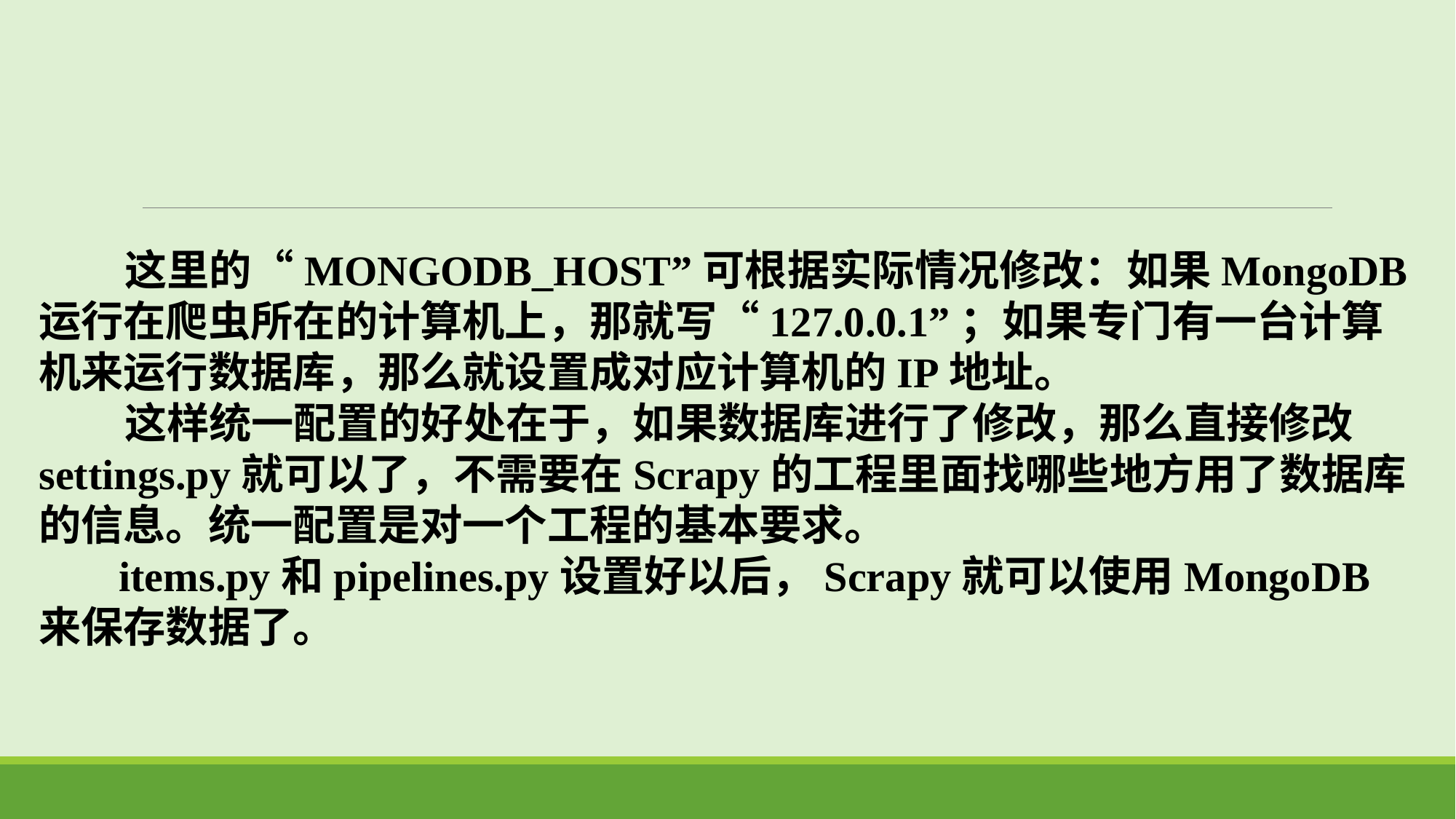

这里的“MONGODB_HOST”可根据实际情况修改：如果MongoDB运行在爬虫所在的计算机上，那就写“127.0.0.1”；如果专门有一台计算机来运行数据库，那么就设置成对应计算机的IP地址。
     这样统一配置的好处在于，如果数据库进行了修改，那么直接修改settings.py就可以了，不需要在Scrapy的工程里面找哪些地方用了数据库的信息。统一配置是对一个工程的基本要求。
     items.py和pipelines.py设置好以后，Scrapy就可以使用MongoDB来保存数据了。